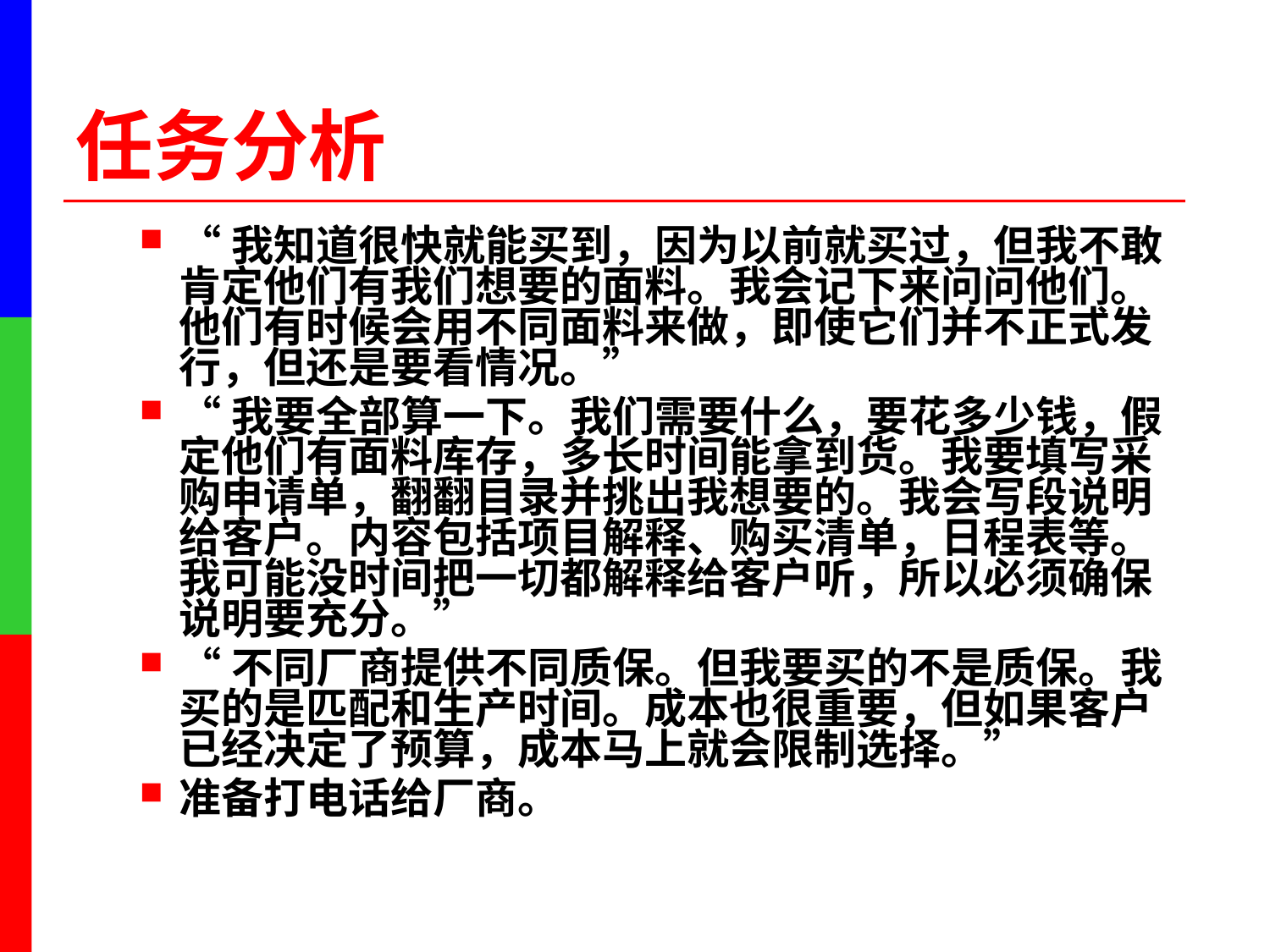

# 任务分析
“我知道很快就能买到，因为以前就买过，但我不敢肯定他们有我们想要的面料。我会记下来问问他们。他们有时候会用不同面料来做，即使它们并不正式发行，但还是要看情况。”
“我要全部算一下。我们需要什么，要花多少钱，假定他们有面料库存，多长时间能拿到货。我要填写采购申请单，翻翻目录并挑出我想要的。我会写段说明给客户。内容包括项目解释、购买清单，日程表等。我可能没时间把一切都解释给客户听，所以必须确保说明要充分。”
“不同厂商提供不同质保。但我要买的不是质保。我买的是匹配和生产时间。成本也很重要，但如果客户已经决定了预算，成本马上就会限制选择。”
准备打电话给厂商。